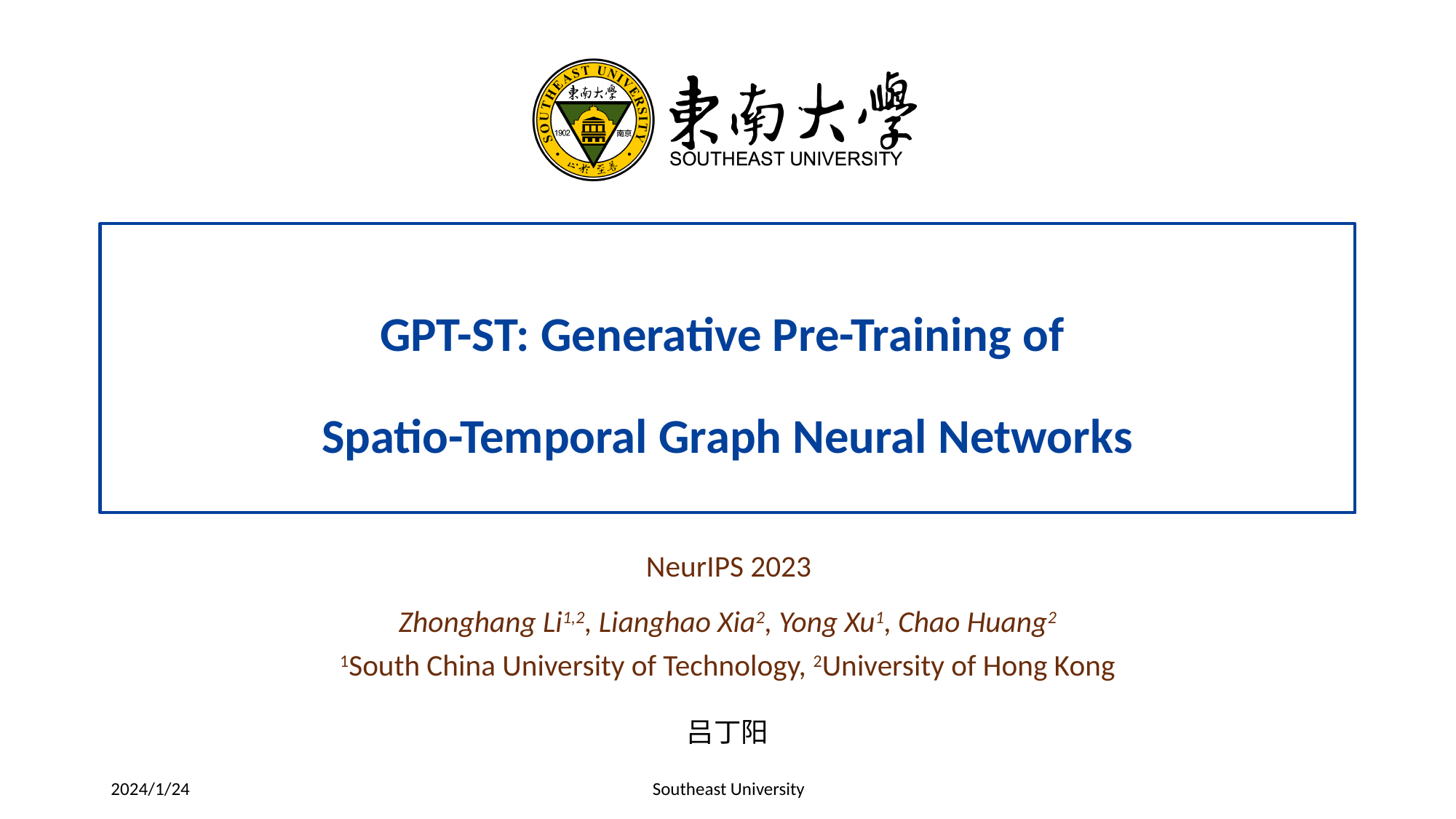

GPT-ST: Generative Pre-Training of
Spatio-Temporal Graph Neural Networks
NeurIPS 2023
Zhonghang Li1,2, Lianghao Xia2, Yong Xu1, Chao Huang2
1South China University of Technology, 2University of Hong Kong
吕丁阳